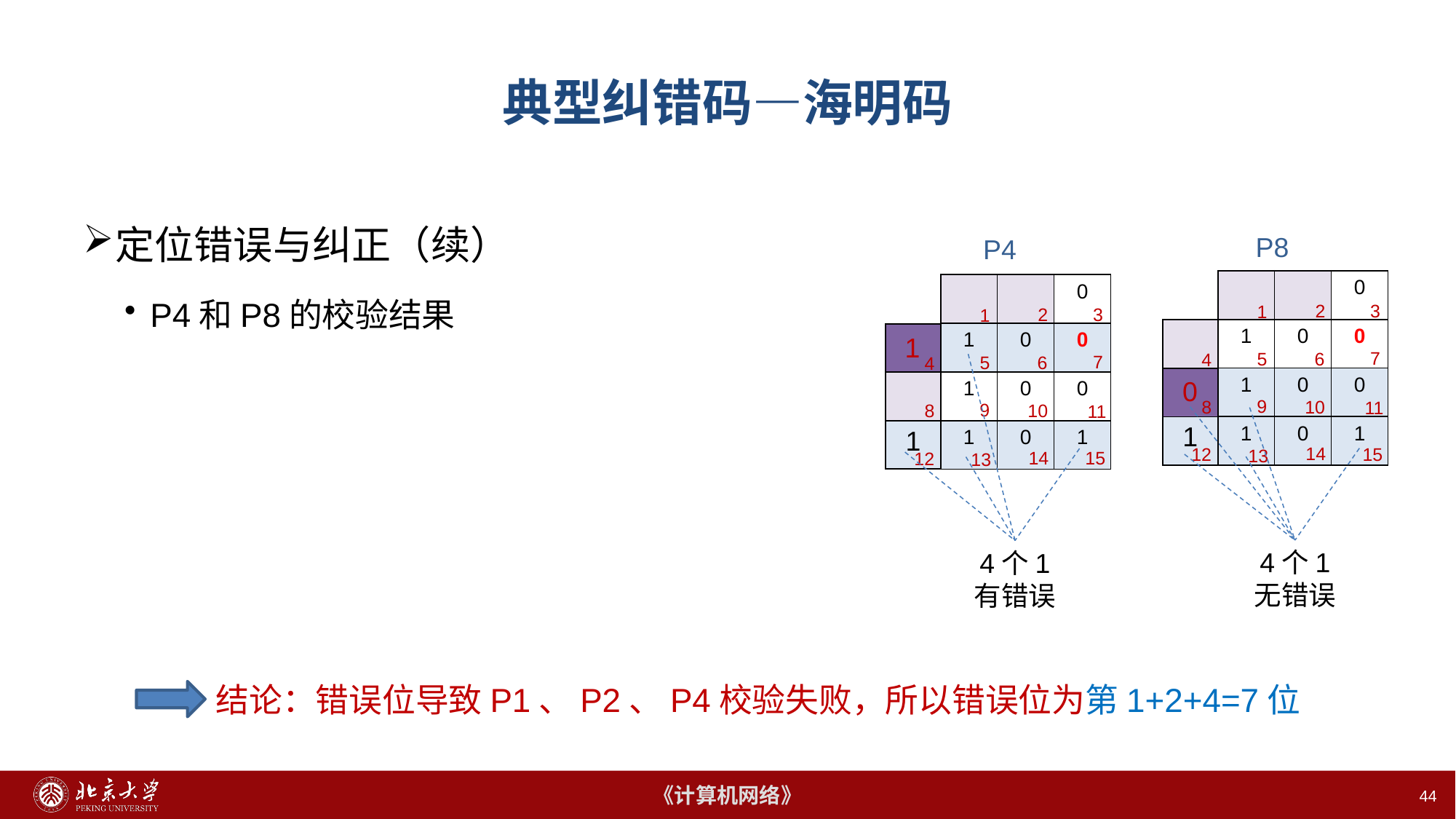

44
# 典型纠错码—海明码
定位错误与纠正（续）
P4和P8的校验结果
P8
P4
|  |  | 0 |
| --- | --- | --- |
| 1 | 0 | 0 |
| 1 | 0 | 0 |
| 1 | 0 | 1 |
|  |  | 0 |
| --- | --- | --- |
| 1 | 0 | 0 |
| 1 | 0 | 0 |
| 1 | 0 | 1 |
3
2
1
3
2
1
|  |
| --- |
|  |
| 1 |
|  |
| --- |
|  |
| 1 |
1
7
5
6
4
7
5
6
4
4个1
有错误
0
9
10
8
11
9
10
8
11
4个1
无错误
14
15
12
13
14
15
12
13
结论：错误位导致P1、P2、P4校验失败，所以错误位为第1+2+4=7位